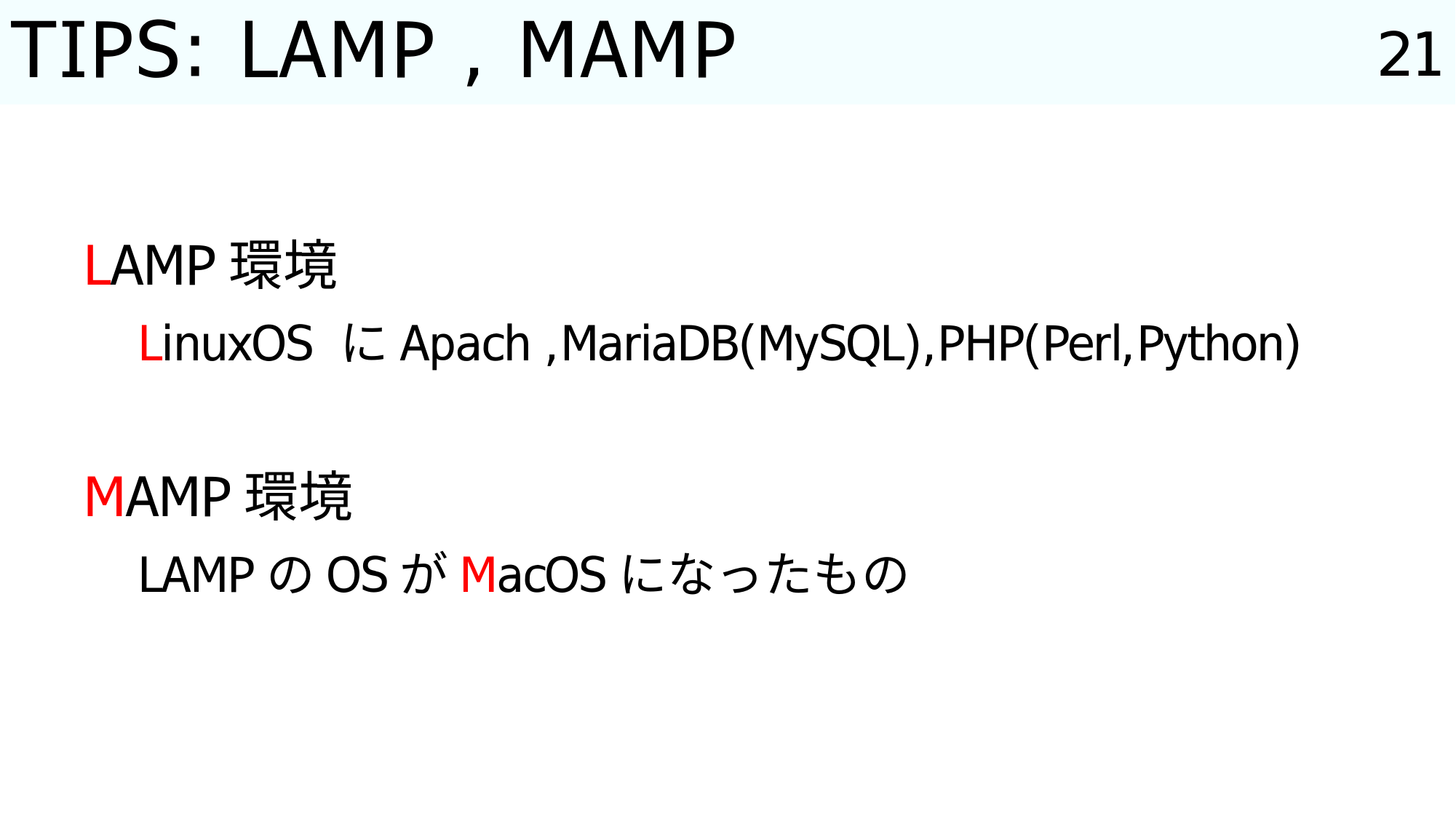

21
# TIPS: LAMP , MAMP
LAMP環境
LinuxOS にApach ,MariaDB(MySQL),PHP(Perl,Python)

MAMP環境
LAMPのOSがMacOSになったもの